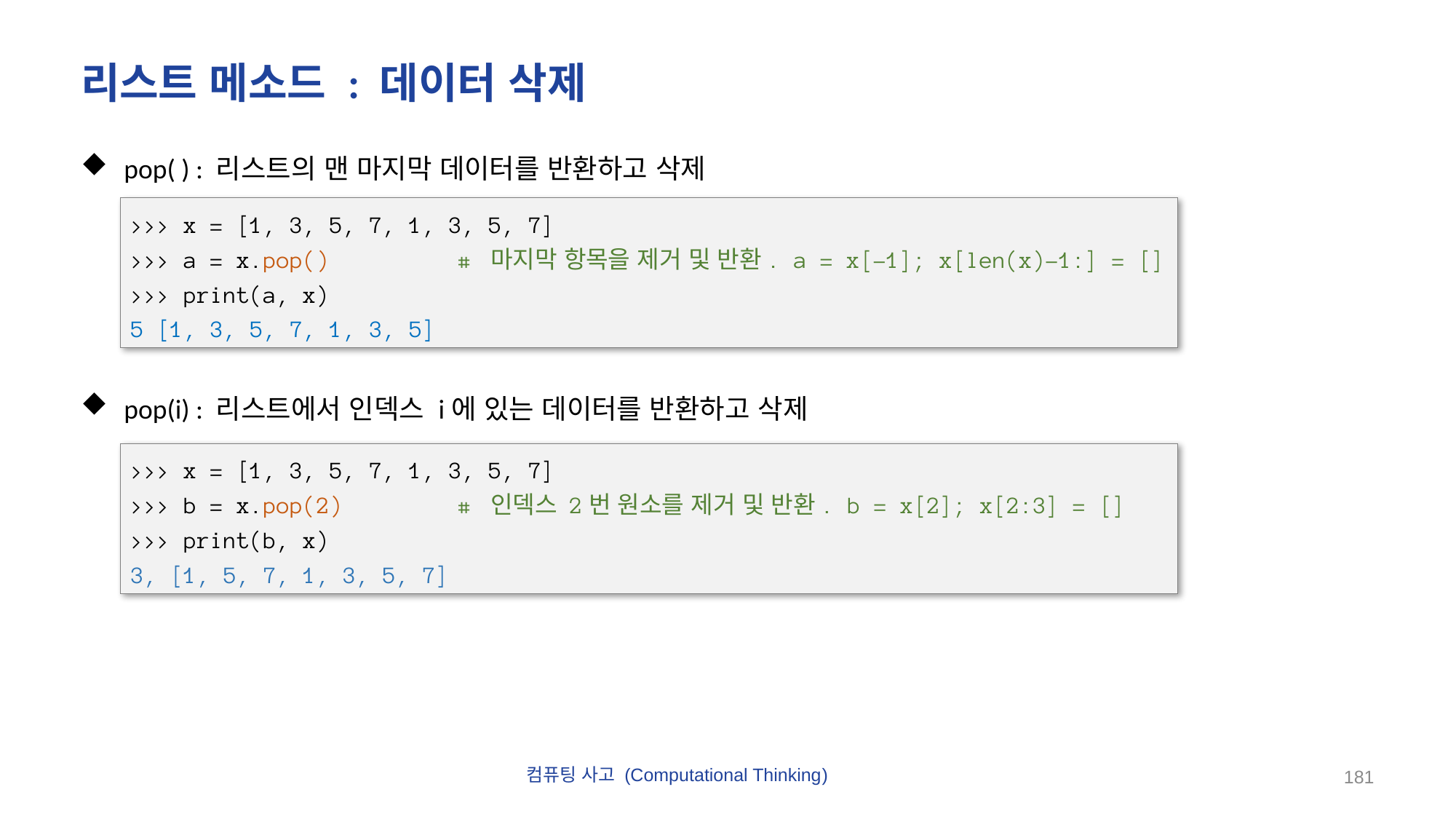

# 리스트 메소드 : 데이터 삭제
pop( ) : 리스트의 맨 마지막 데이터를 반환하고 삭제

pop(i) : 리스트에서 인덱스 i에 있는 데이터를 반환하고 삭제

>>> x = [1, 3, 5, 7, 1, 3, 5, 7]
>>> a = x.pop()		# 마지막 항목을 제거 및 반환. a = x[-1]; x[len(x)-1:] = []
>>> print(a, x)
5 [1, 3, 5, 7, 1, 3, 5]
>>> x = [1, 3, 5, 7, 1, 3, 5, 7]
>>> b = x.pop(2) 	# 인덱스 2번 원소를 제거 및 반환. b = x[2]; x[2:3] = []
>>> print(b, x)
3, [1, 5, 7, 1, 3, 5, 7]